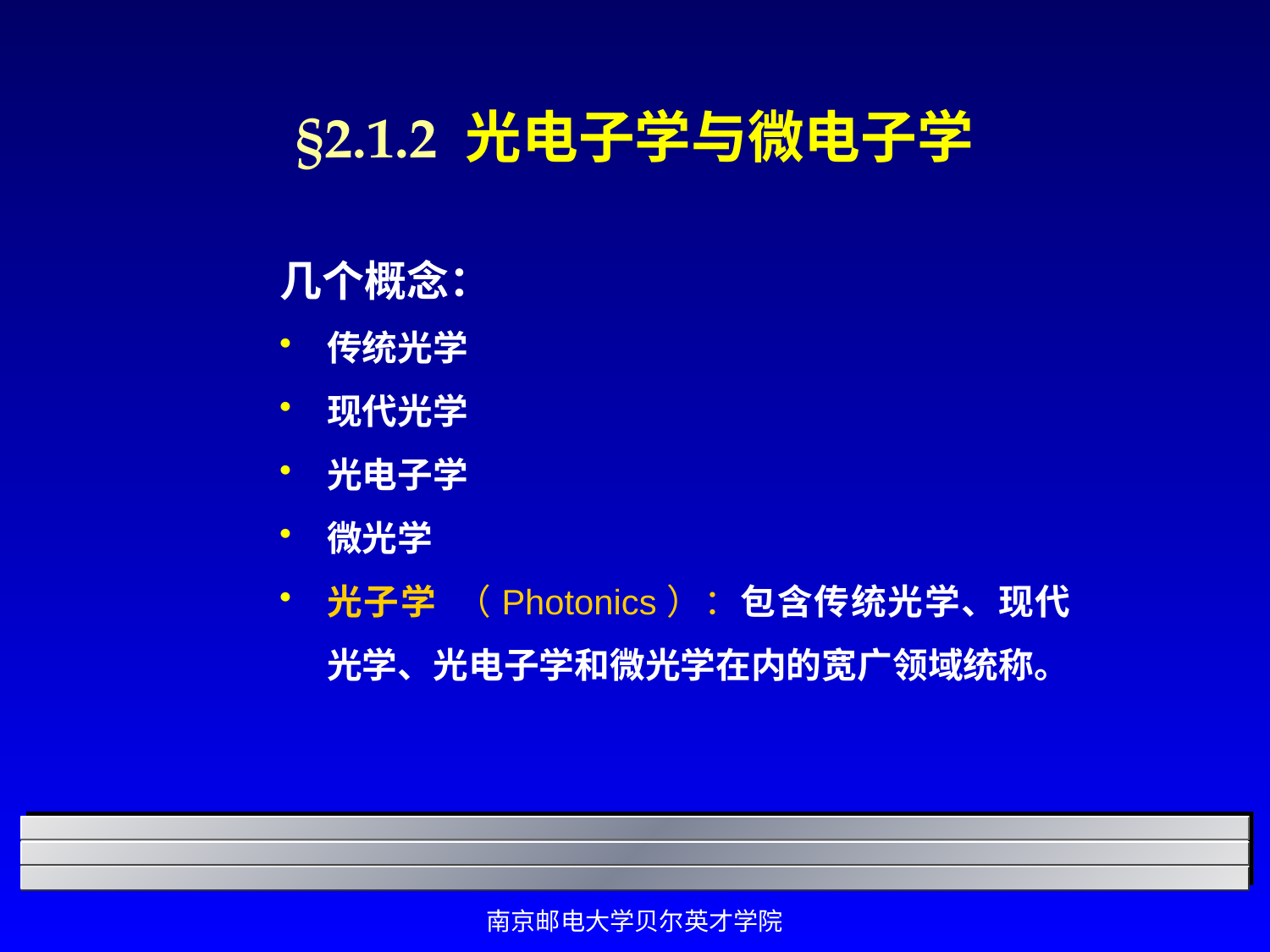

# §2.1.2 光电子学与微电子学
几个概念：
传统光学
现代光学
光电子学
微光学
光子学  （Photonics）：包含传统光学、现代光学、光电子学和微光学在内的宽广领域统称。

南京邮电大学贝尔英才学院
13